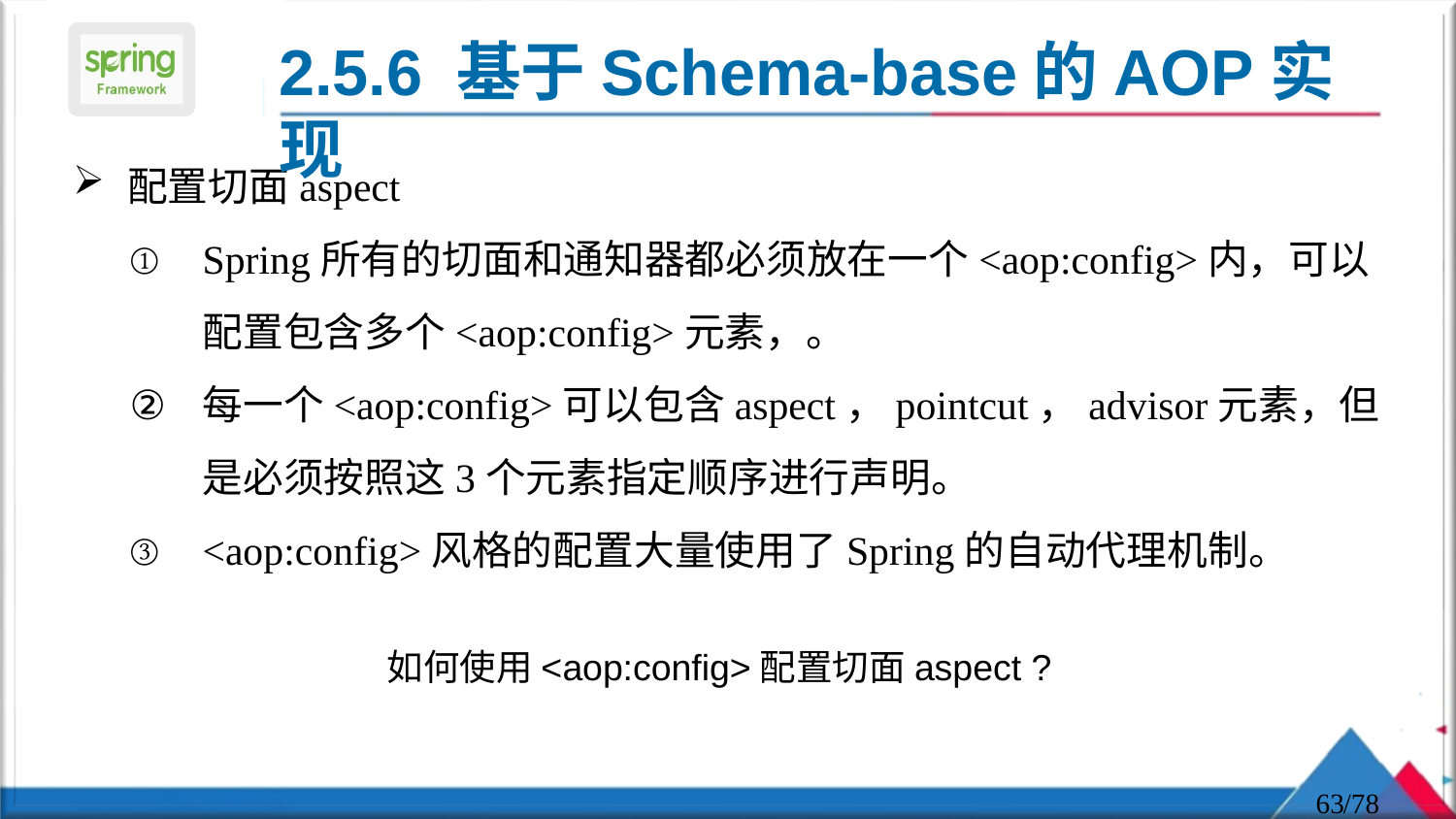

# 2.5.6 基于Schema-base的AOP实现
配置切面aspect
Spring所有的切面和通知器都必须放在一个<aop:config>内，可以配置包含多个<aop:config>元素，。
每一个<aop:config>可以包含aspect，pointcut，advisor元素，但是必须按照这3个元素指定顺序进行声明。
<aop:config>风格的配置大量使用了Spring的自动代理机制。
如何使用<aop:config>配置切面aspect ?
63
/78